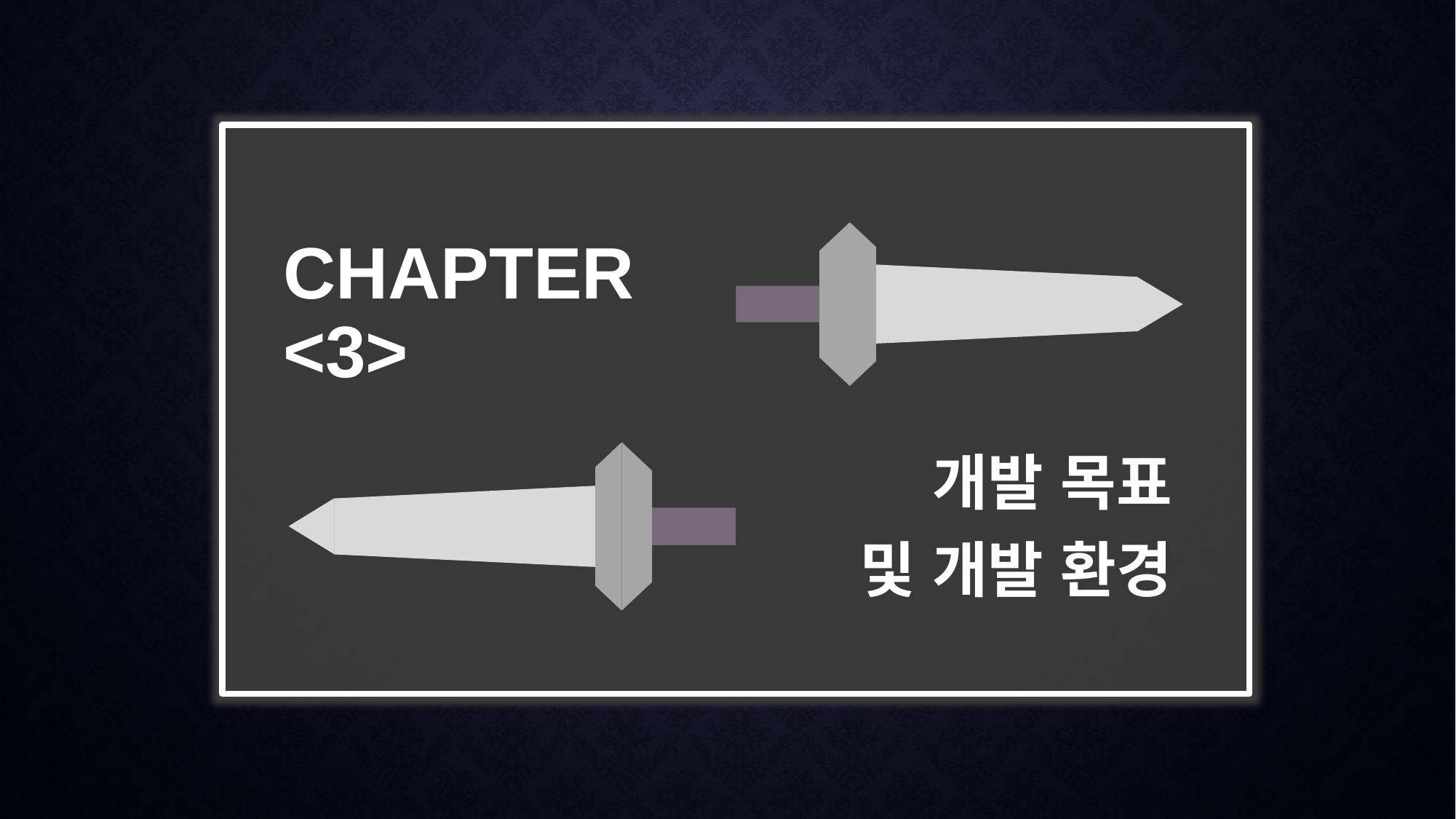

Chapter
<3>

개발 목표
및 개발 환경